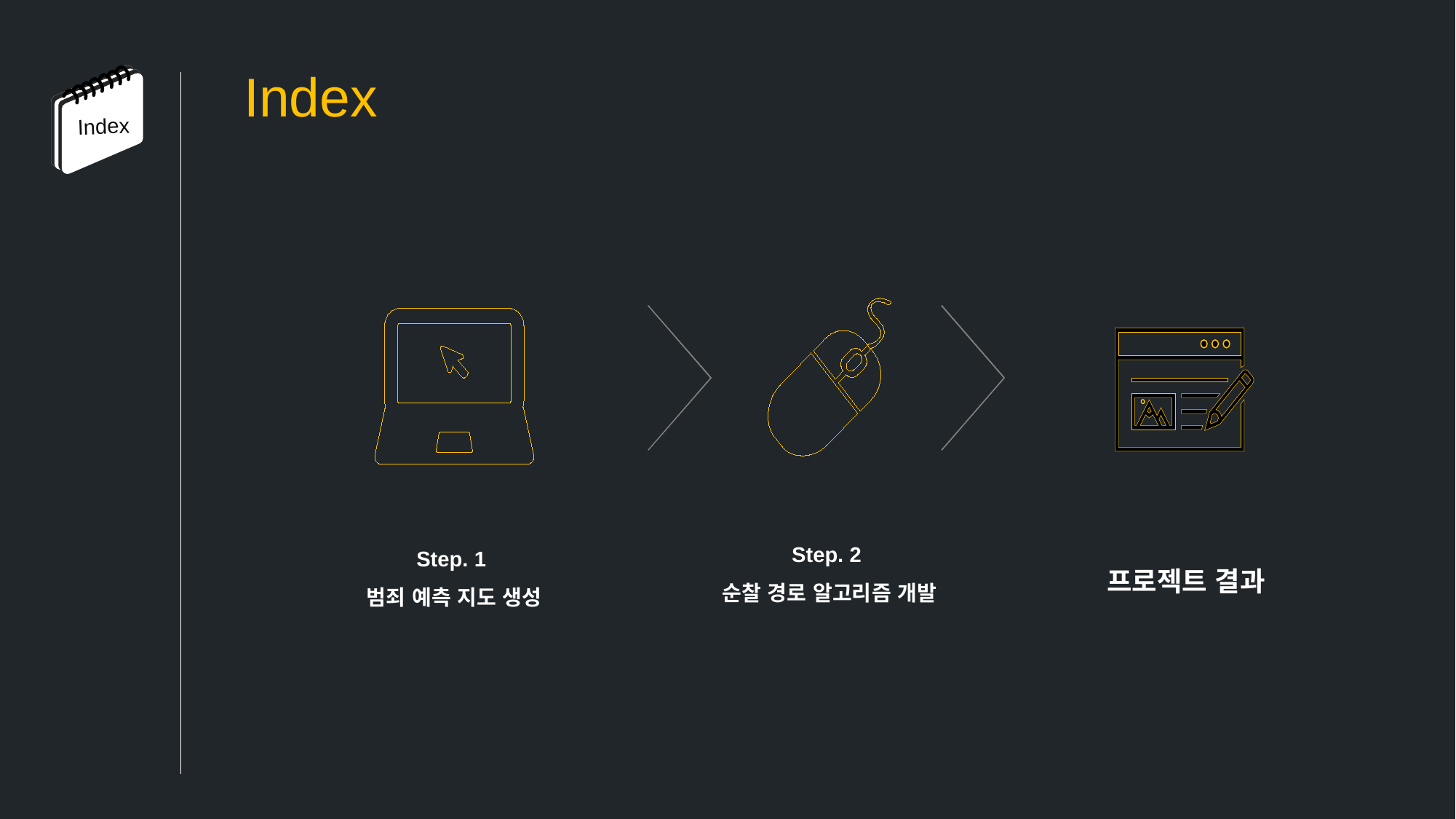

Index

Index

Step. 2
순찰 경로 알고리즘 개발

Step. 1
범죄 예측 지도 생성

프로젝트 결과